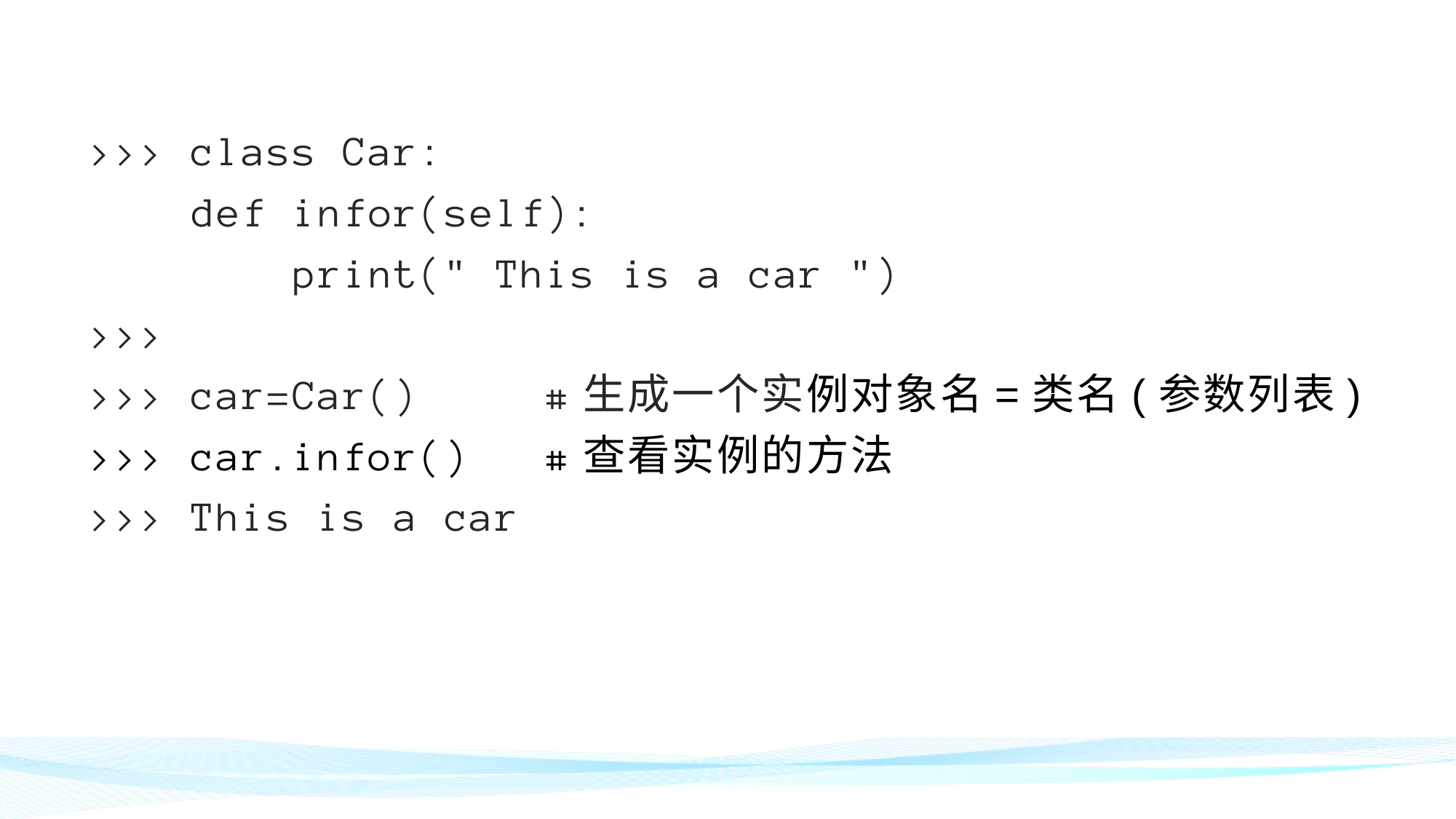

>>> class Car:
	    def infor(self):
        print(" This is a car ")
>>>
>>> car=Car()     #生成一个实例对象名=类名(参数列表)
>>> car.infor()   #查看实例的方法
>>> This is a car